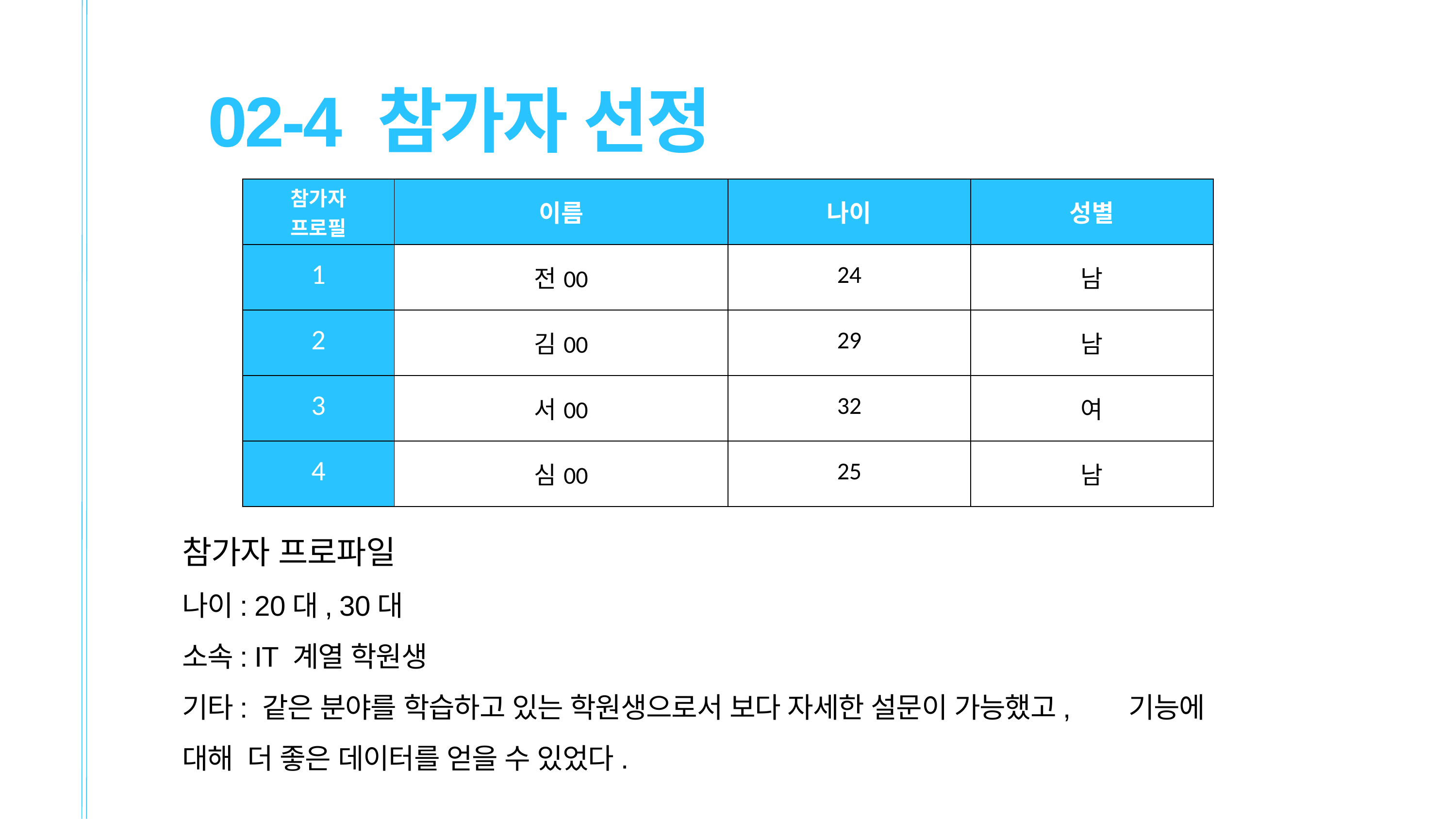

02-4 참가자 선정
| 참가자 프로필 | 이름 | 나이 | 성별 |
| --- | --- | --- | --- |
| 1 | 전00 | 24 | 남 |
| 2 | 김00 | 29 | 남 |
| 3 | 서00 | 32 | 여 |
| 4 | 심00 | 25 | 남 |
참가자 프로파일
나이: 20대, 30대
소속: IT 계열 학원생
기타: 같은 분야를 학습하고 있는 학원생으로서 보다 자세한 설문이 가능했고, 	기능에 대해  더 좋은 데이터를 얻을 수 있었다.